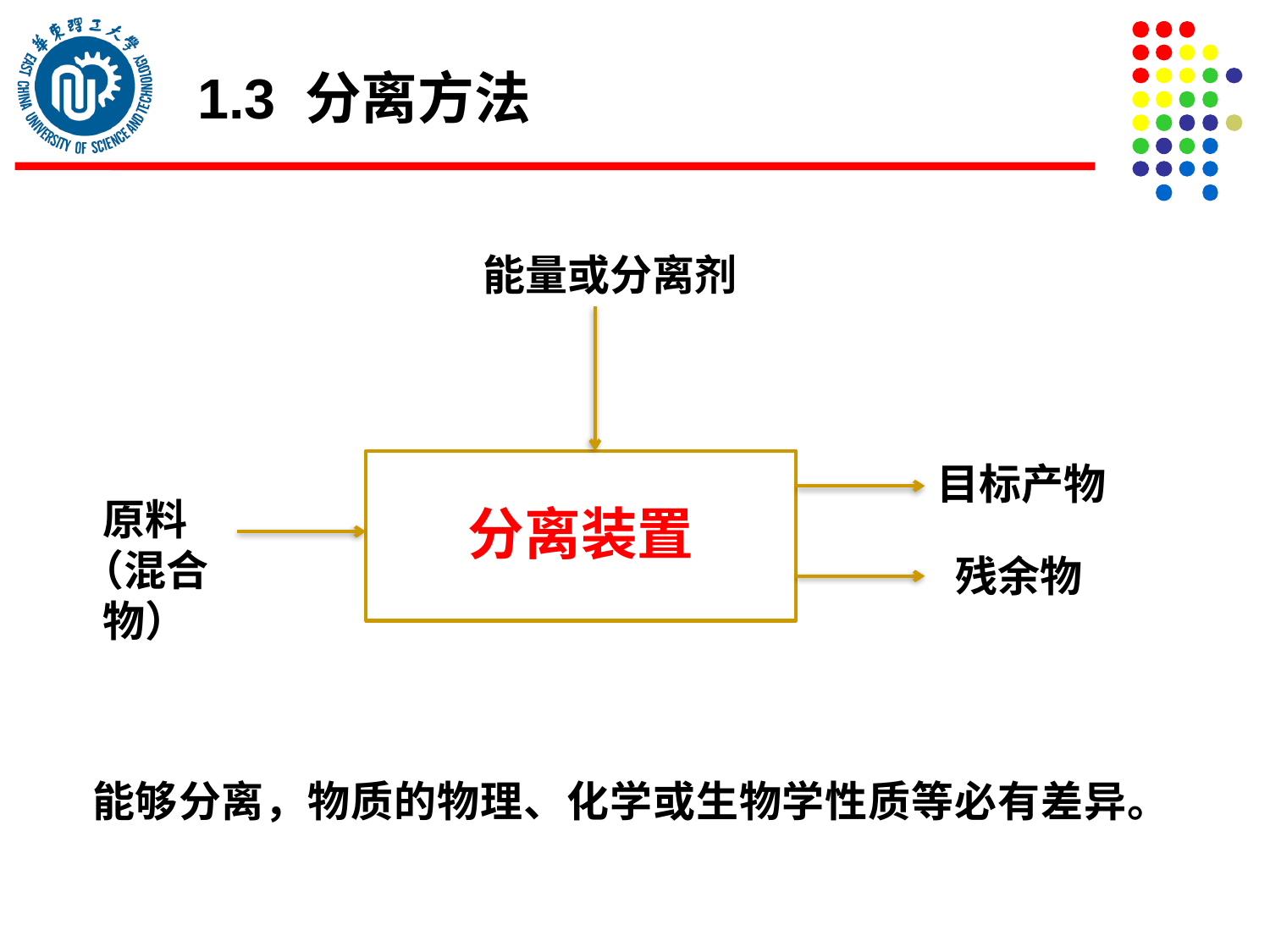

1.3 分离方法
能量或分离剂

目标产物
原料
（混合物）
分离装置
残余物
能够分离，物质的物理、化学或生物学性质等必有差异。
29